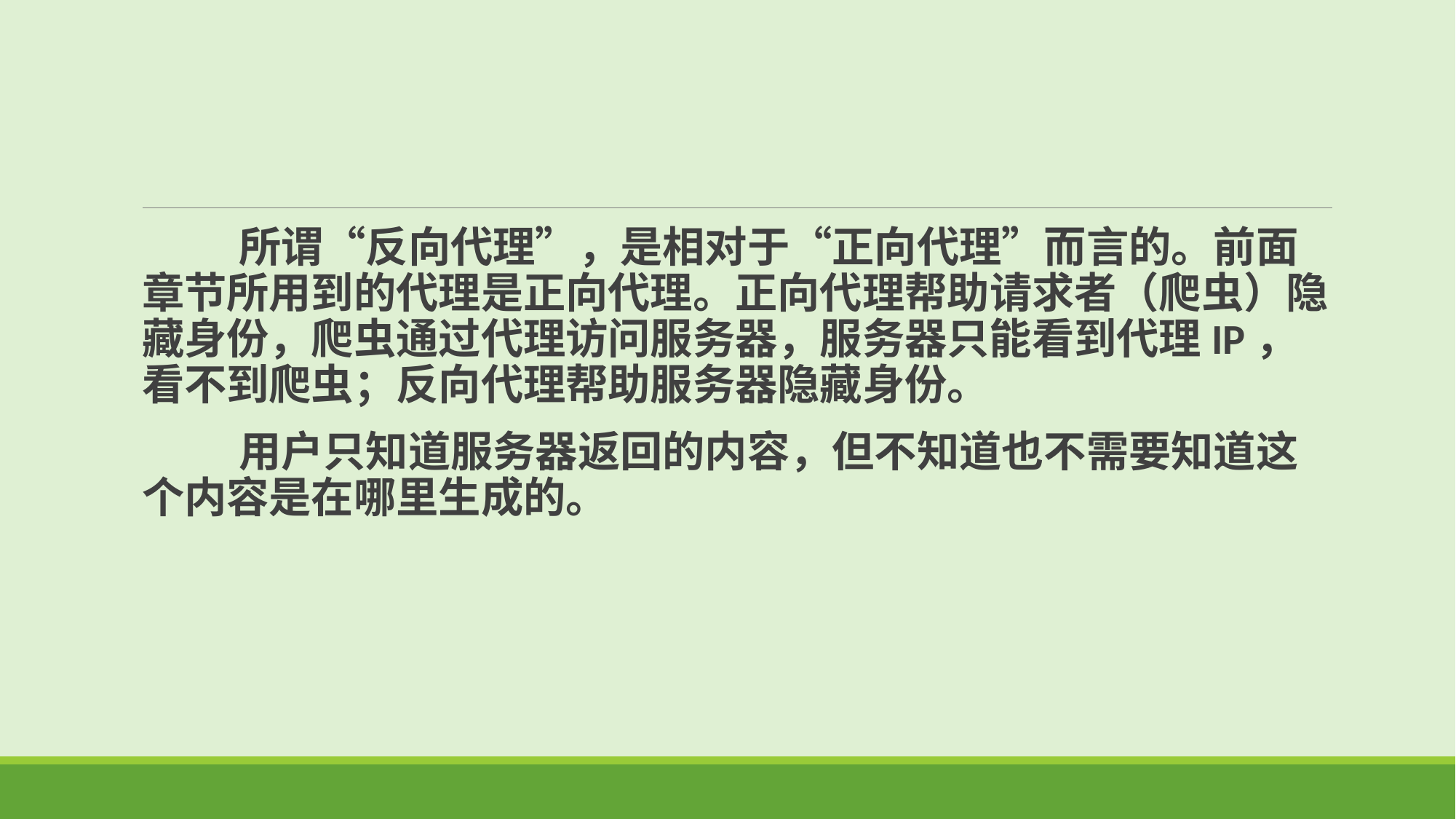

所谓“反向代理”，是相对于“正向代理”而言的。前面章节所用到的代理是正向代理。正向代理帮助请求者（爬虫）隐藏身份，爬虫通过代理访问服务器，服务器只能看到代理IP，看不到爬虫；反向代理帮助服务器隐藏身份。
         用户只知道服务器返回的内容，但不知道也不需要知道这个内容是在哪里生成的。